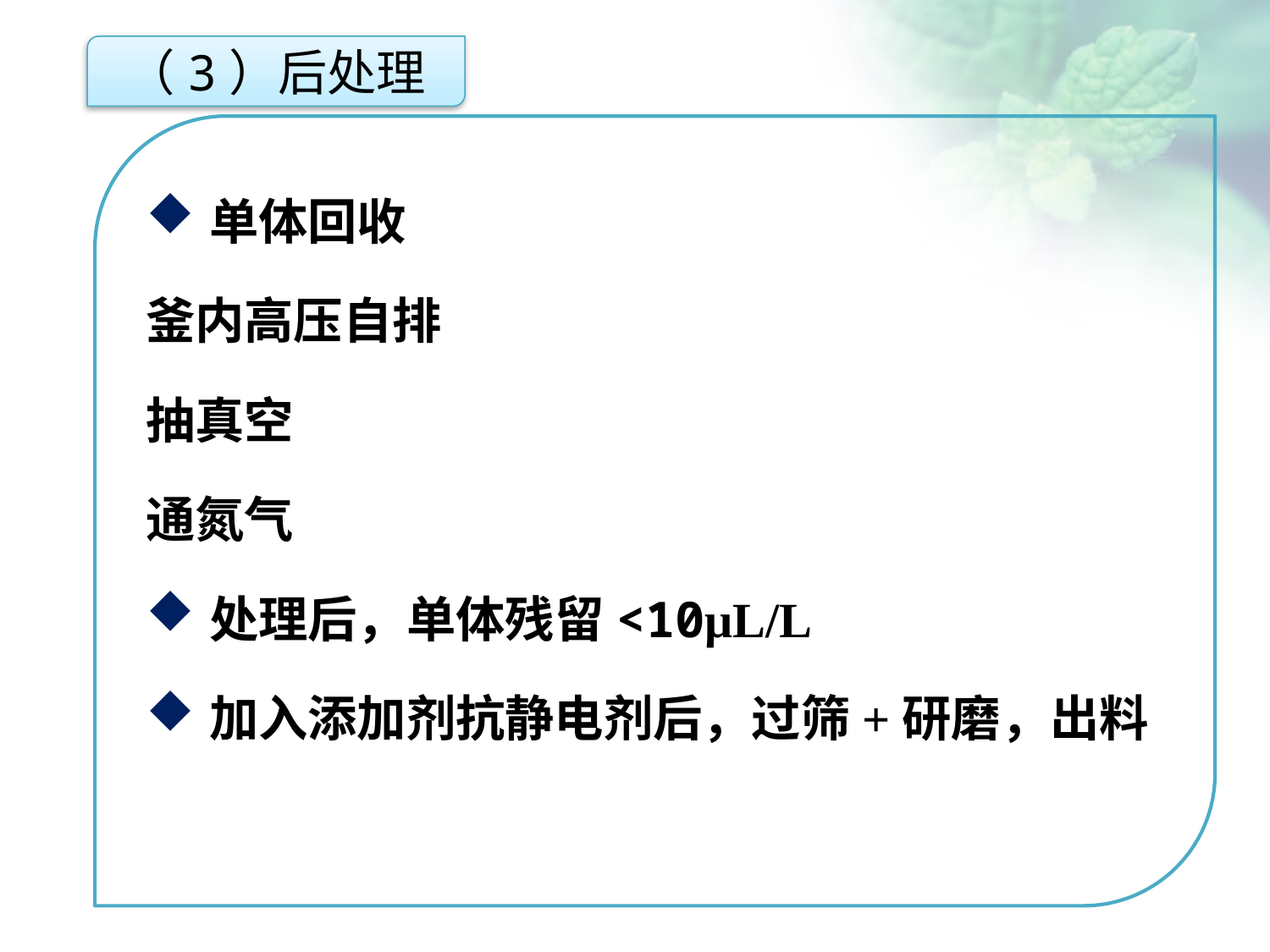

（3）后处理
单体回收
釜内高压自排
抽真空
通氮气
处理后，单体残留<10μL/L
加入添加剂抗静电剂后，过筛+研磨，出料
点击添加文本
点击添加文本
点击添加文本
点击添加文本